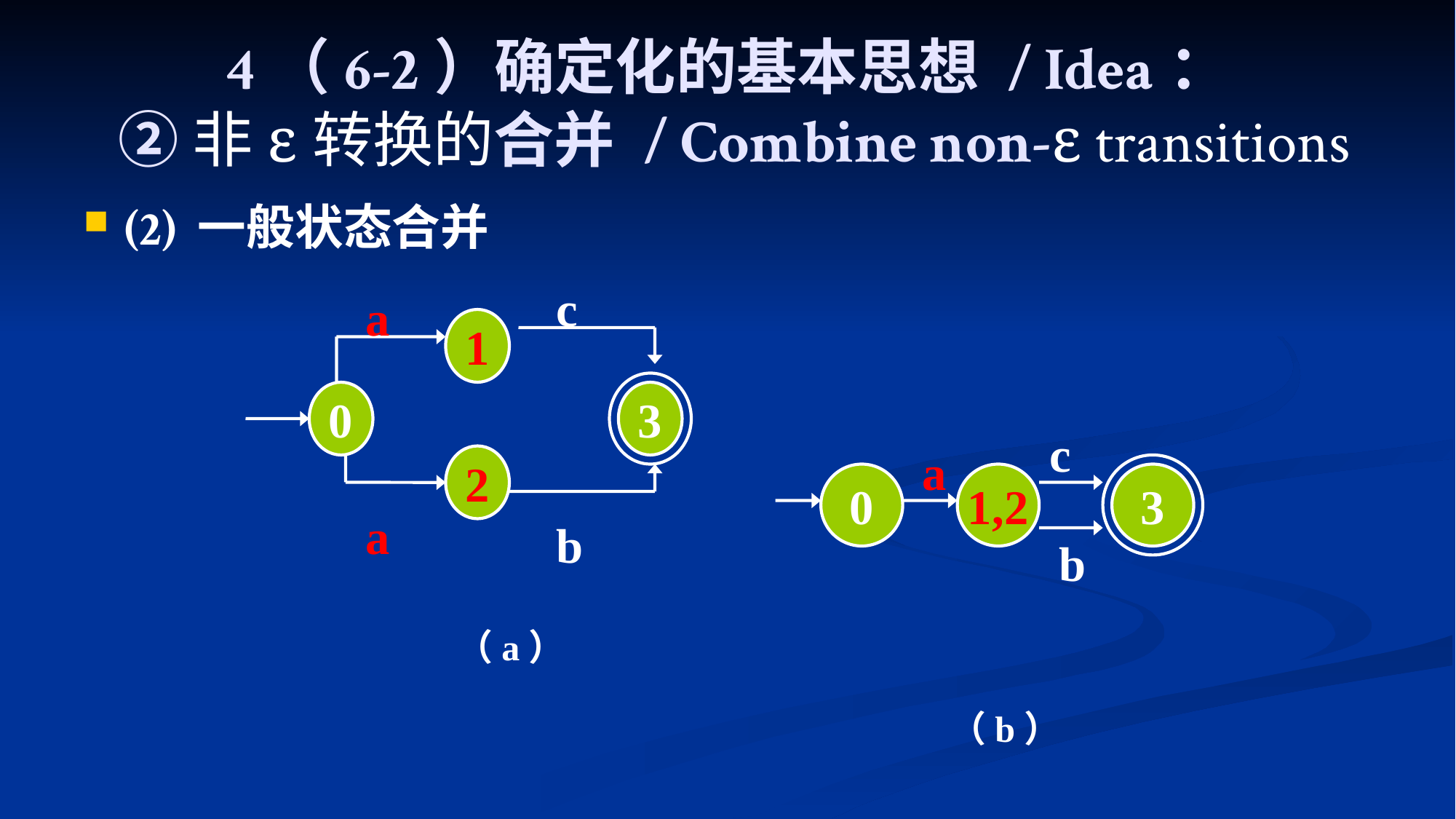

# 4（6-2）确定化的基本思想 / Idea： ② 非ε转换的合并 / Combine non-ε transitions
(2) 一般状态合并
c
a
1

0
3

2

a
b
（a）
c
a

0
1,2
3

b
（b）
83